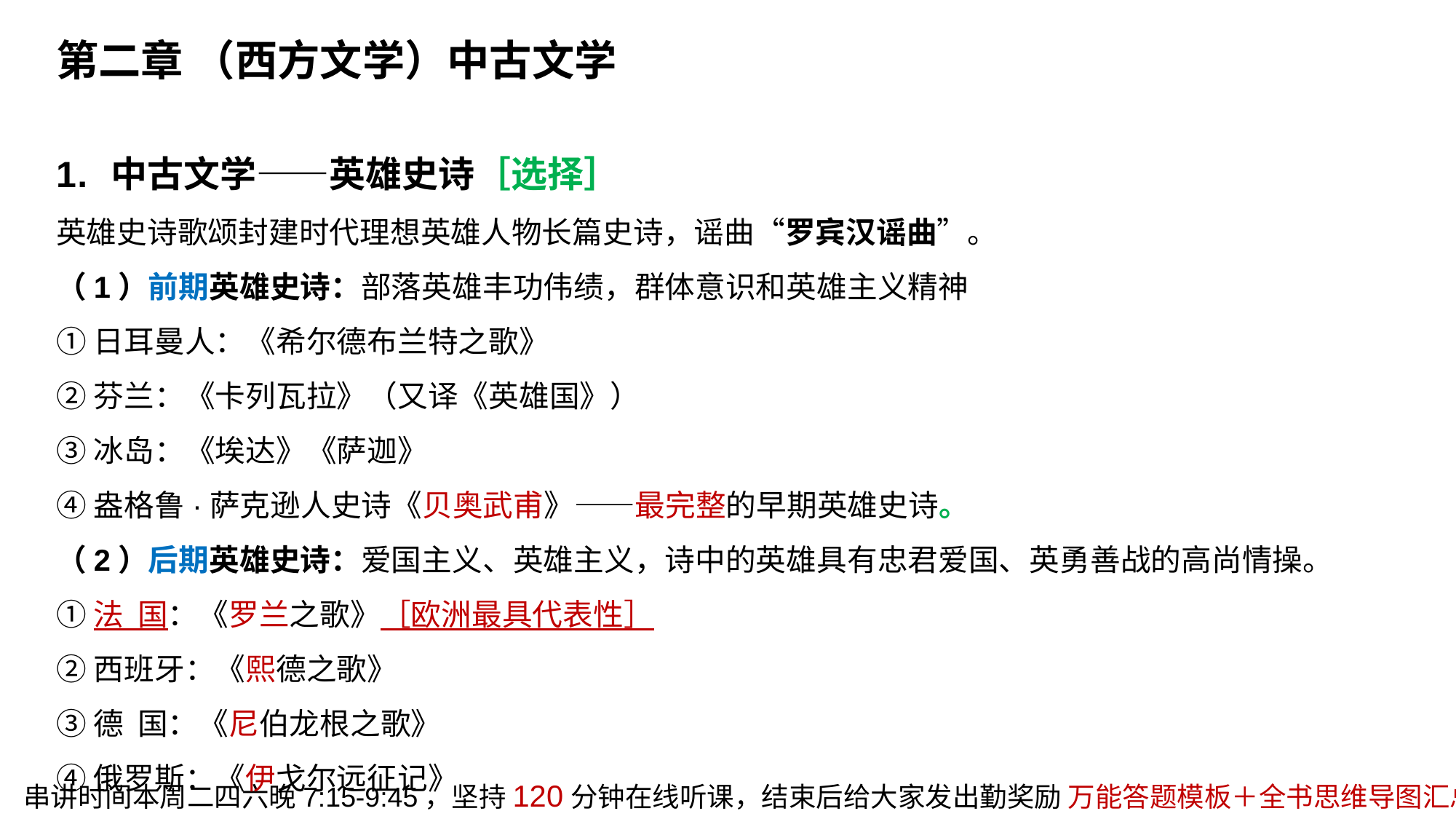

第二章 （西方文学）中古文学
中古文学——英雄史诗［选择］
英雄史诗歌颂封建时代理想英雄人物长篇史诗，谣曲“罗宾汉谣曲”。
（1）前期英雄史诗：部落英雄丰功伟绩，群体意识和英雄主义精神
①日耳曼人：《希尔德布兰特之歌》
②芬兰：《卡列瓦拉》（又译《英雄国》）
③冰岛：《埃达》《萨迦》
④盎格鲁·萨克逊人史诗《贝奥武甫》——最完整的早期英雄史诗。
（2）后期英雄史诗：爱国主义、英雄主义，诗中的英雄具有忠君爱国、英勇善战的高尚情操。
①法  国：《罗兰之歌》［欧洲最具代表性］
②西班牙：《熙德之歌》
③德  国：《尼伯龙根之歌》
④俄罗斯：《伊戈尔远征记》